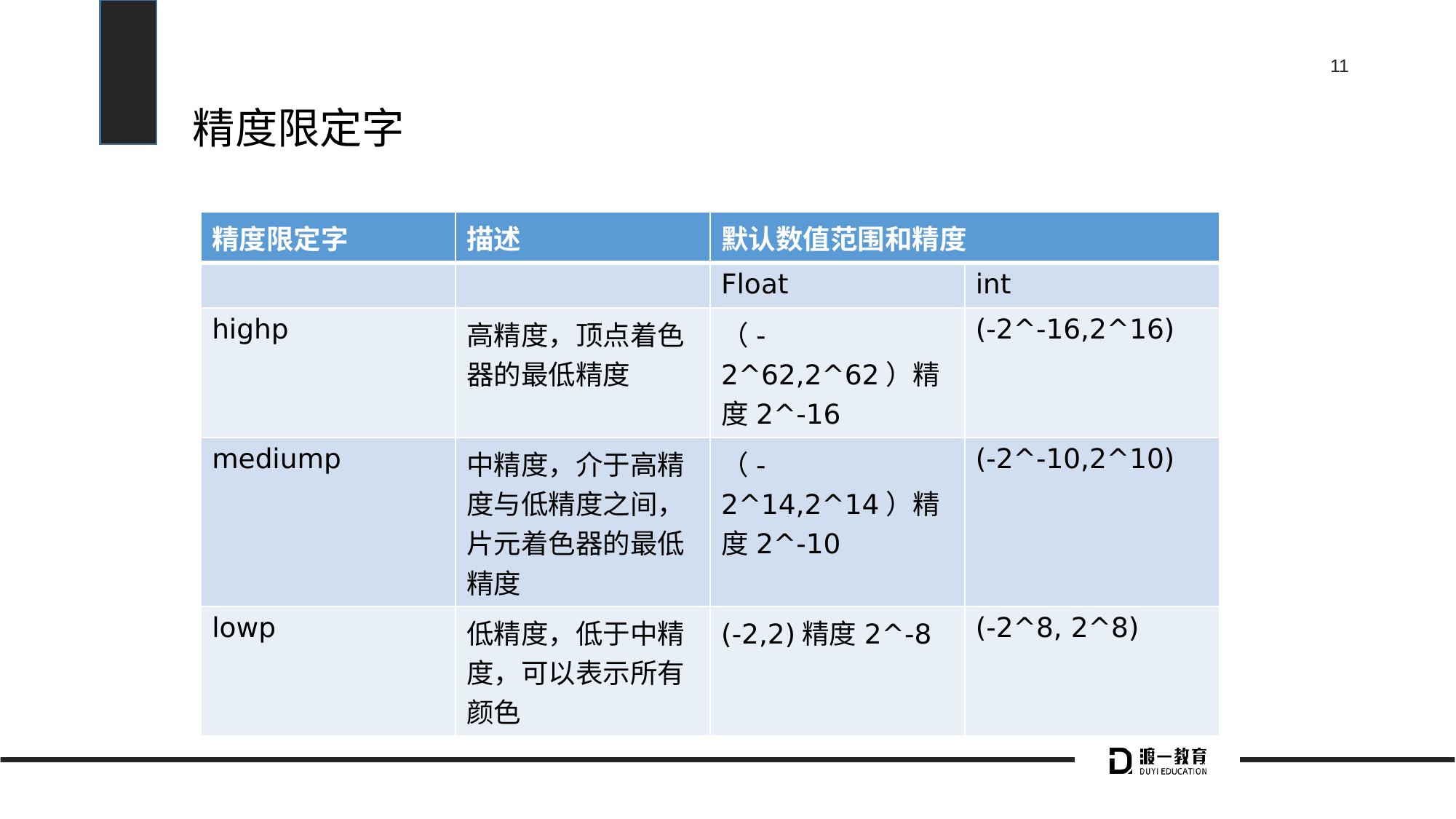

# 精度限定字
| 精度限定字 | 描述 | 默认数值范围和精度 |  |
| --- | --- | --- | --- |
|  |  | Float | int |
| highp | 高精度，顶点着色器的最低精度 | （-2^62,2^62）精度2^-16 | (-2^-16,2^16) |
| mediump | 中精度，介于高精度与低精度之间，片元着色器的最低精度 | （-2^14,2^14）精度2^-10 | (-2^-10,2^10) |
| lowp | 低精度，低于中精度，可以表示所有颜色 | (-2,2)精度2^-8 | (-2^8, 2^8) |